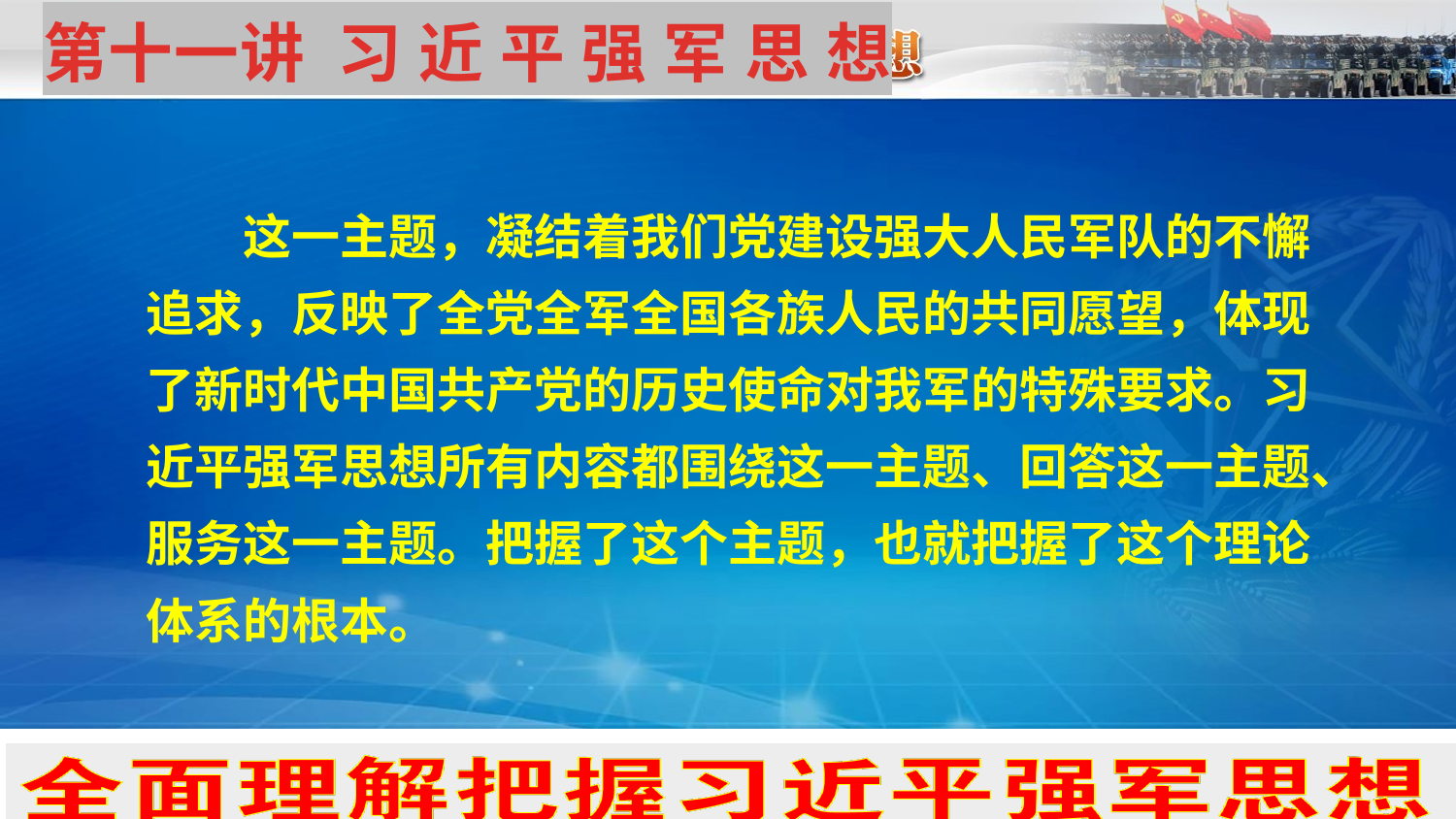

这一主题，凝结着我们党建设强大人民军队的不懈追求，反映了全党全军全国各族人民的共同愿望，体现了新时代中国共产党的历史使命对我军的特殊要求。习近平强军思想所有内容都围绕这一主题、回答这一主题、服务这一主题。把握了这个主题，也就把握了这个理论体系的根本。